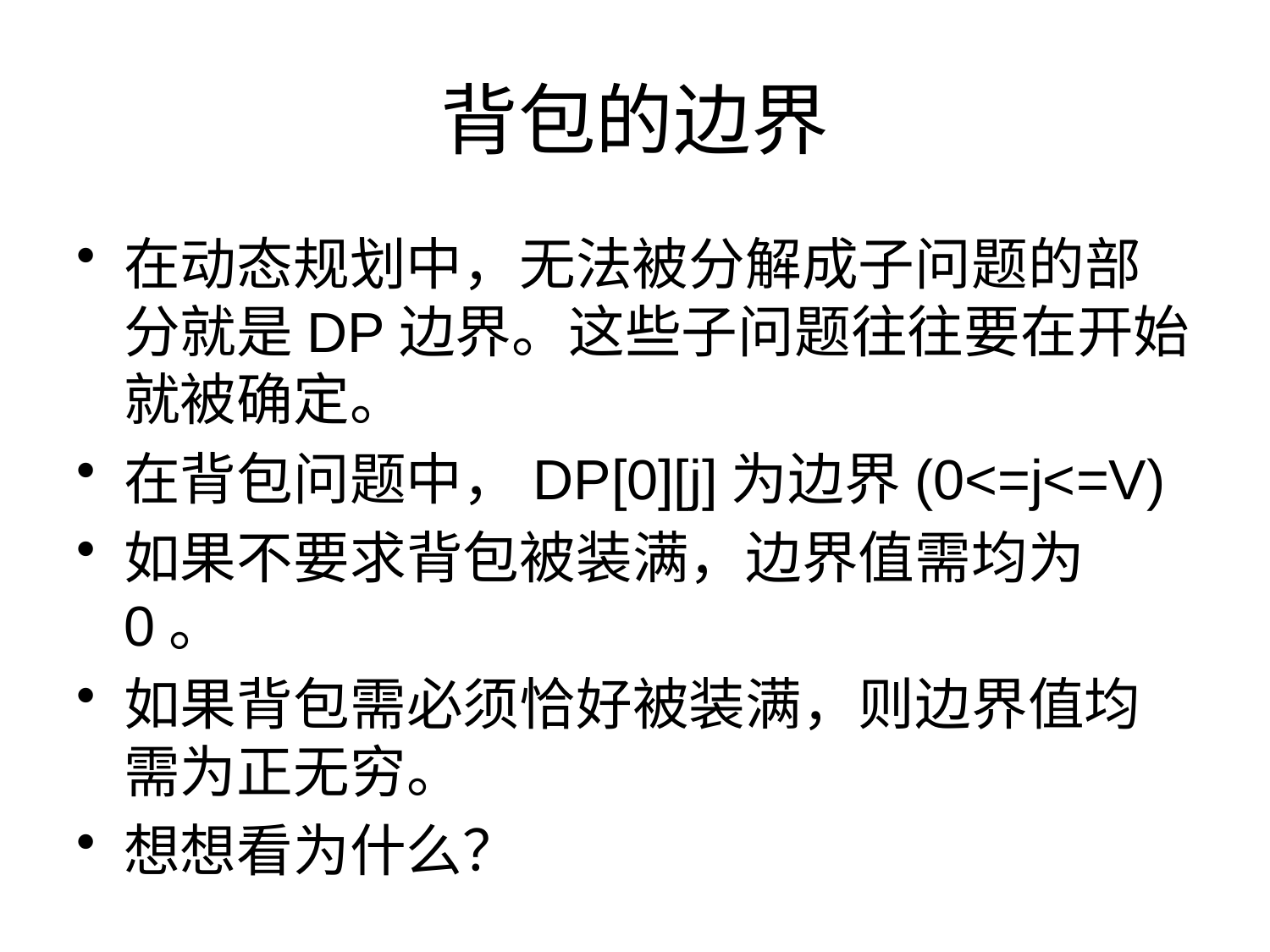

# 背包的边界
在动态规划中，无法被分解成子问题的部分就是DP边界。这些子问题往往要在开始就被确定。
在背包问题中，DP[0][j]为边界(0<=j<=V)
如果不要求背包被装满，边界值需均为0。
如果背包需必须恰好被装满，则边界值均需为正无穷。
想想看为什么？